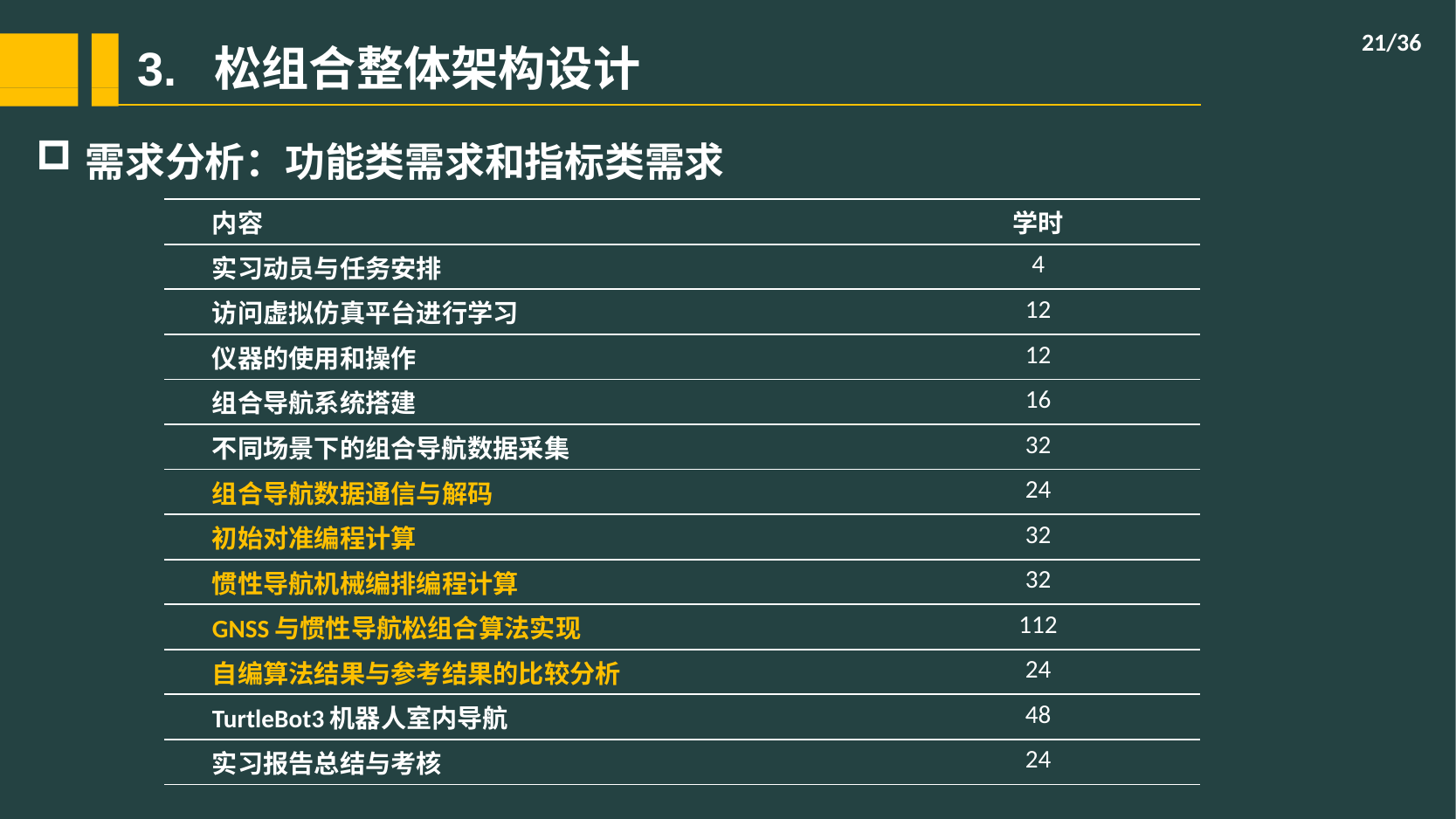

21/36
# 3.  松组合整体架构设计
需求分析：功能类需求和指标类需求
| 内容 | 学时 |
| --- | --- |
| 实习动员与任务安排 | 4 |
| 访问虚拟仿真平台进行学习 | 12 |
| 仪器的使用和操作 | 12 |
| 组合导航系统搭建 | 16 |
| 不同场景下的组合导航数据采集 | 32 |
| 组合导航数据通信与解码 | 24 |
| 初始对准编程计算 | 32 |
| 惯性导航机械编排编程计算 | 32 |
| GNSS与惯性导航松组合算法实现 | 112 |
| 自编算法结果与参考结果的比较分析 | 24 |
| TurtleBot3机器人室内导航 | 48 |
| 实习报告总结与考核 | 24 |